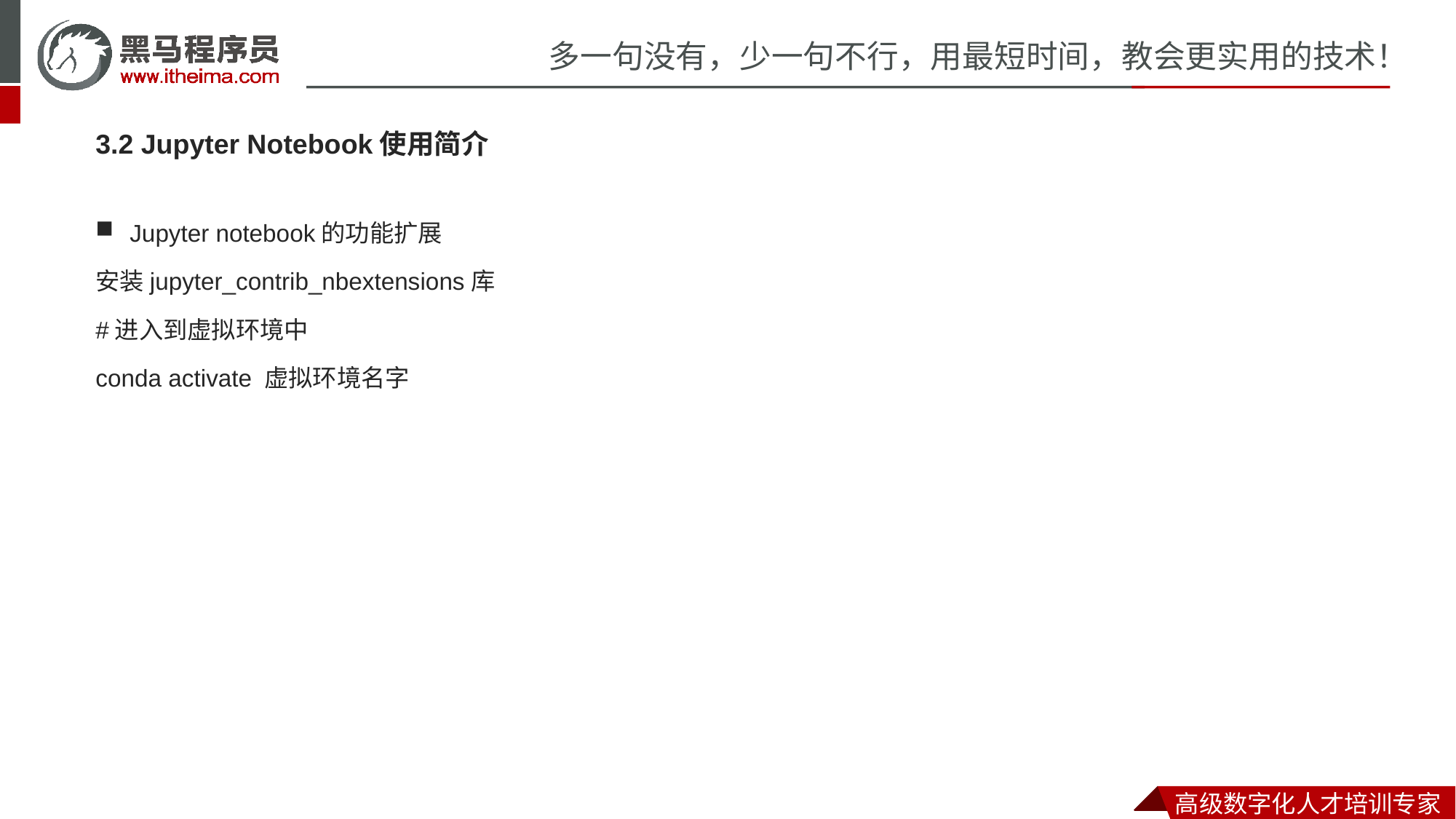

3.2 Jupyter Notebook使用简介
Jupyter notebook的功能扩展
安装jupyter_contrib_nbextensions库
#进入到虚拟环境中
conda activate 虚拟环境名字